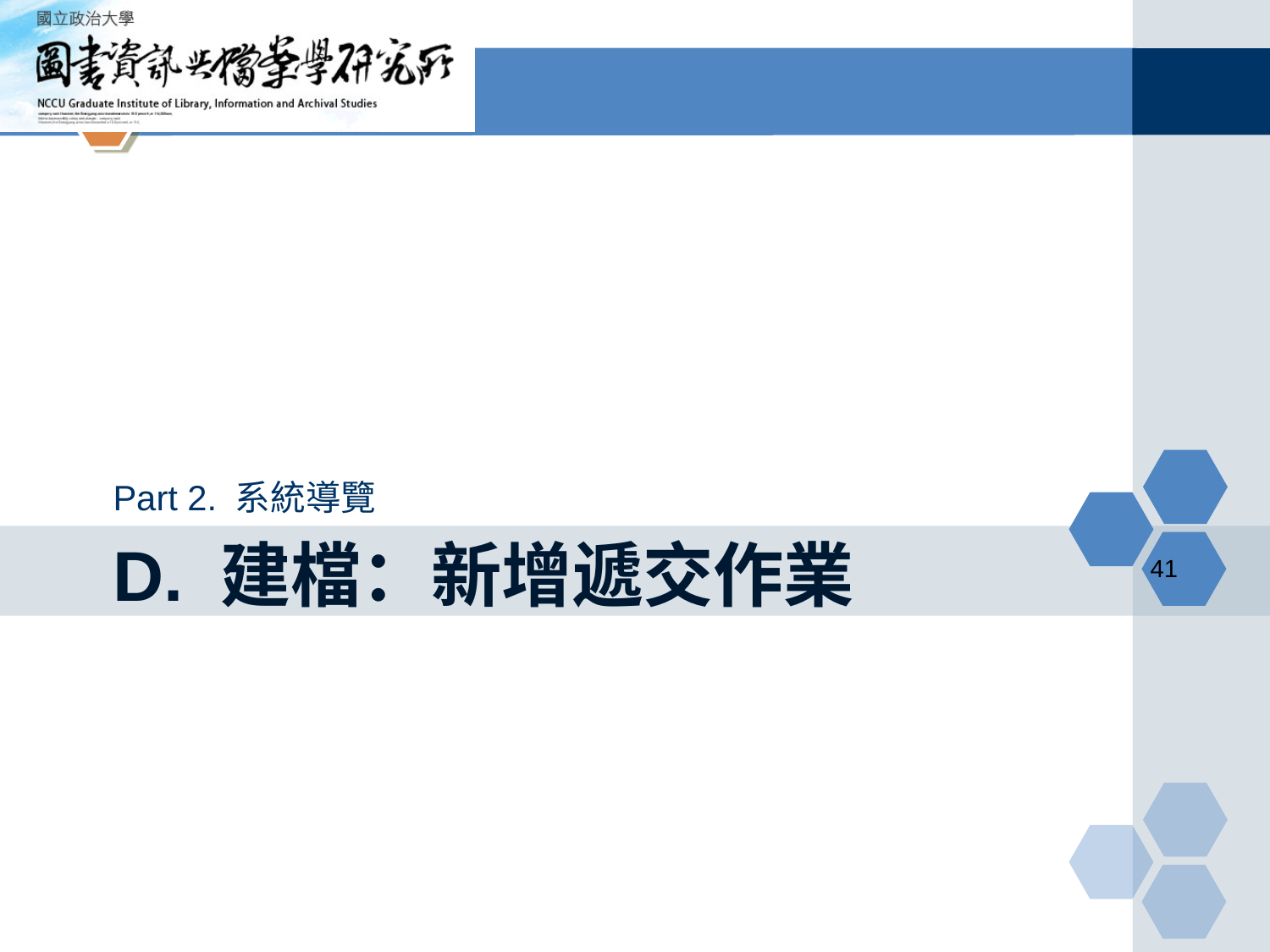

Part 2. 系統導覽
# D. 建檔：新增遞交作業
41